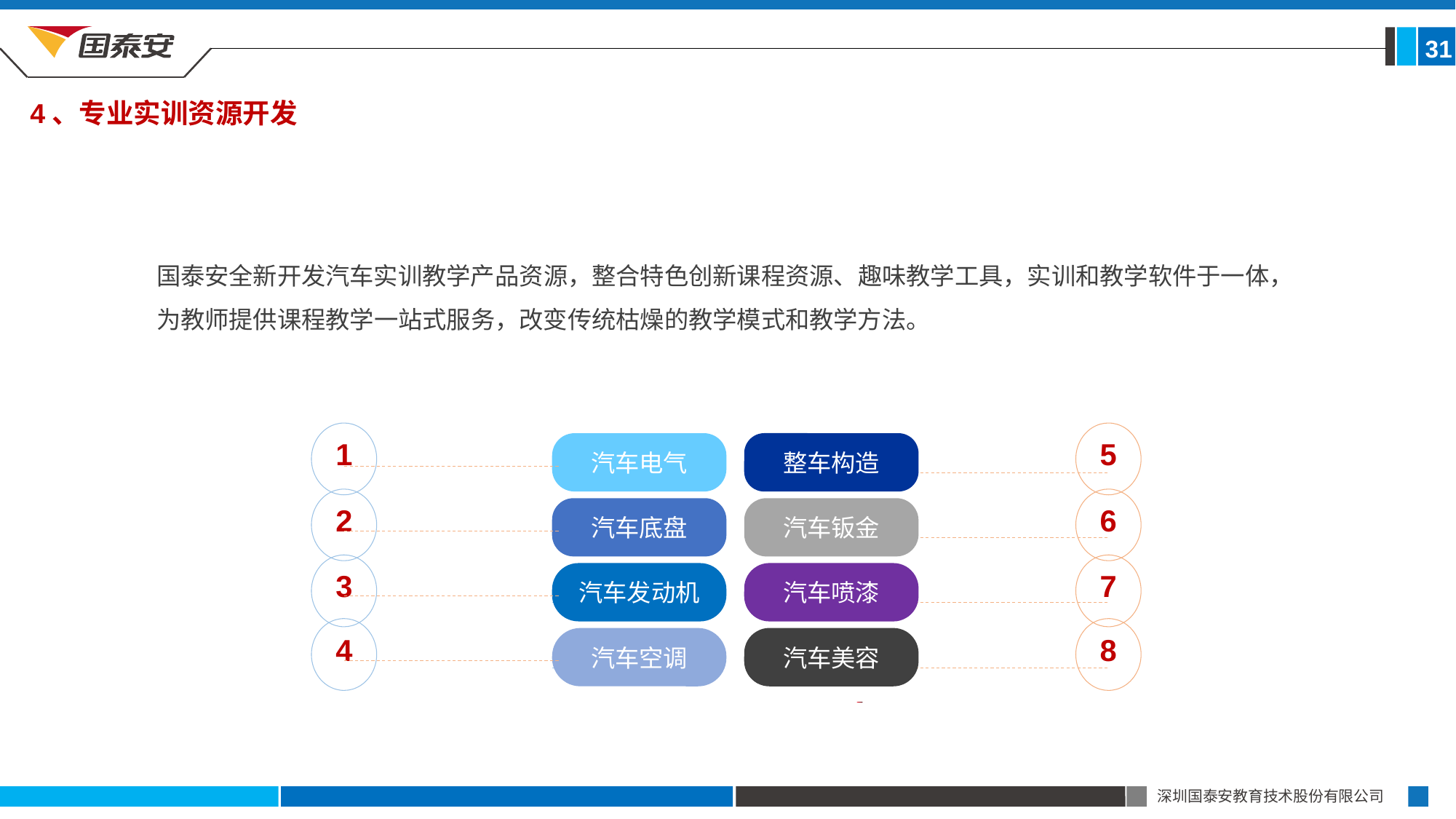

31
4、专业实训资源开发
国泰安全新开发汽车实训教学产品资源，整合特色创新课程资源、趣味教学工具，实训和教学软件于一体，为教师提供课程教学一站式服务，改变传统枯燥的教学模式和教学方法。
1
5
汽车电气
整车构造
2
6
汽车底盘
汽车钣金

3
7
汽车发动机
汽车喷漆
4
8
汽车空调
汽车美容